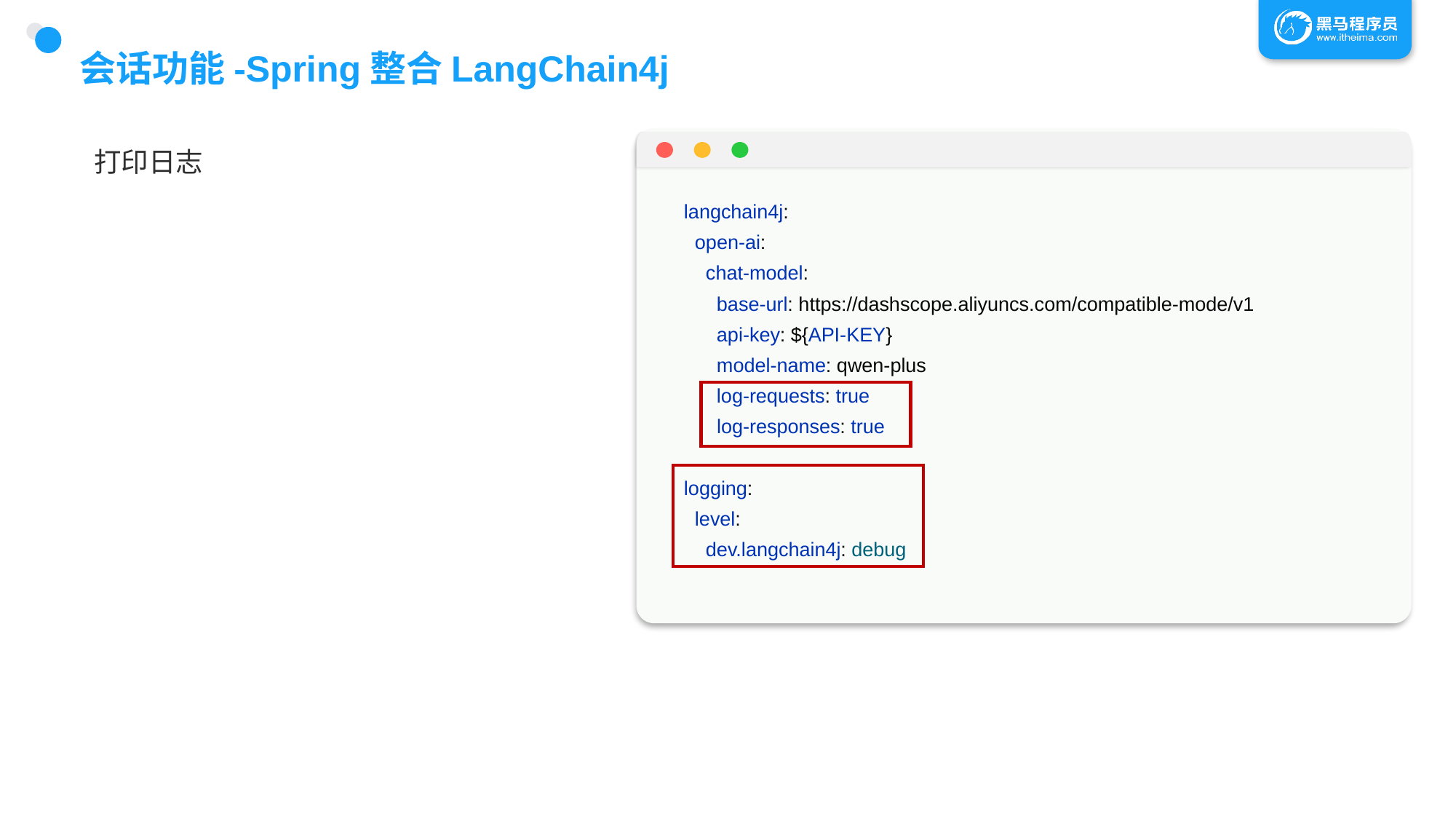

# 会话功能-Spring整合LangChain4j
打印日志

langchain4j:
  open-ai:
    chat-model:
      base-url: https://dashscope.aliyuncs.com/compatible-mode/v1
      api-key: ${API-KEY}
      model-name: qwen-plus
      log-requests: true
      log-responses: true
logging:
  level:
    dev.langchain4j: debug